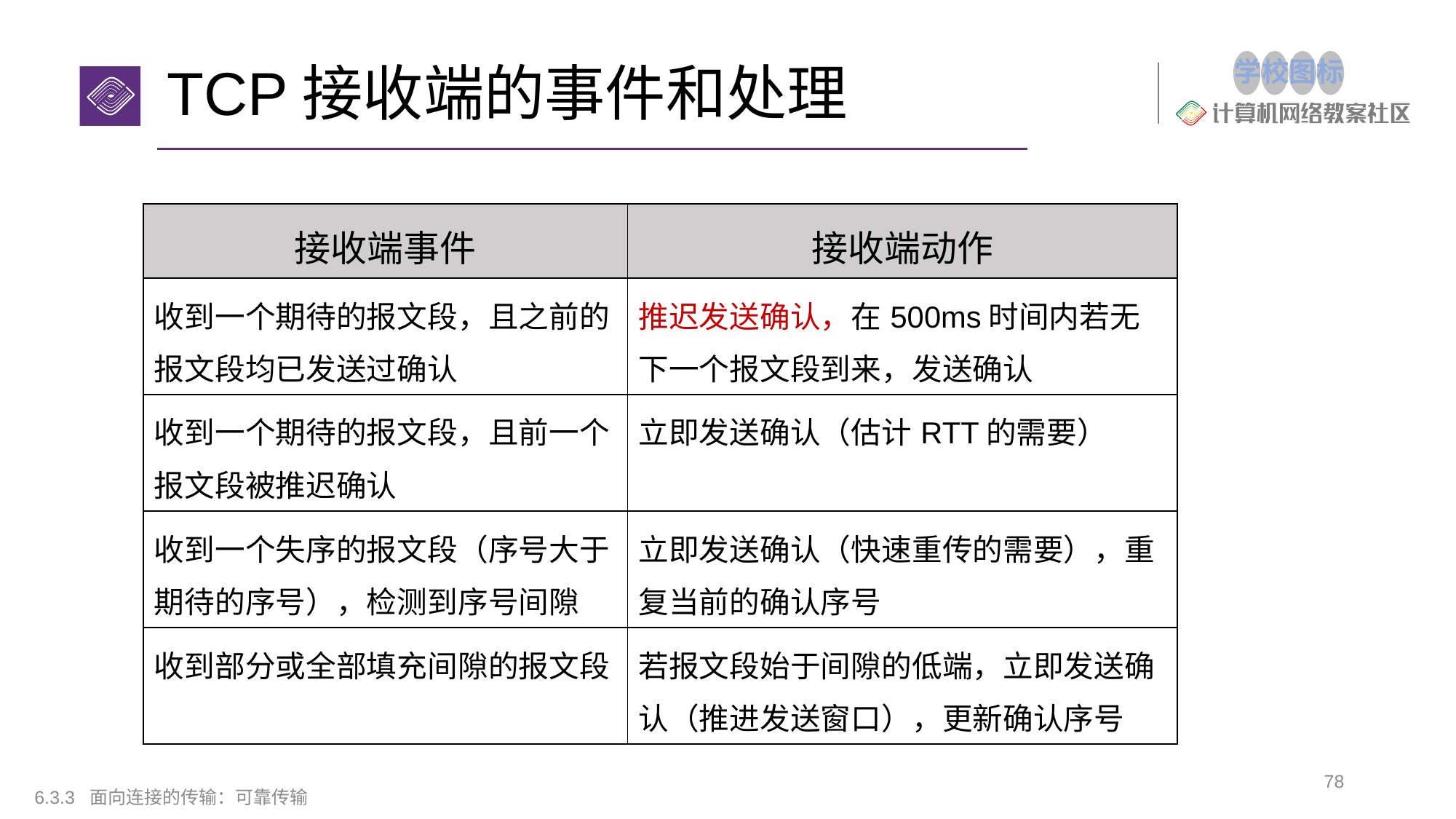

# TCP接收端的事件和处理
| 接收端事件 | 接收端动作 |
| --- | --- |
| 收到一个期待的报文段，且之前的报文段均已发送过确认 | 推迟发送确认，在500ms时间内若无下一个报文段到来，发送确认 |
| 收到一个期待的报文段，且前一个报文段被推迟确认 | 立即发送确认（估计RTT的需要） |
| 收到一个失序的报文段（序号大于期待的序号），检测到序号间隙 | 立即发送确认（快速重传的需要），重复当前的确认序号 |
| 收到部分或全部填充间隙的报文段 | 若报文段始于间隙的低端，立即发送确认（推进发送窗口），更新确认序号 |
78
6.3.3  面向连接的传输：可靠传输